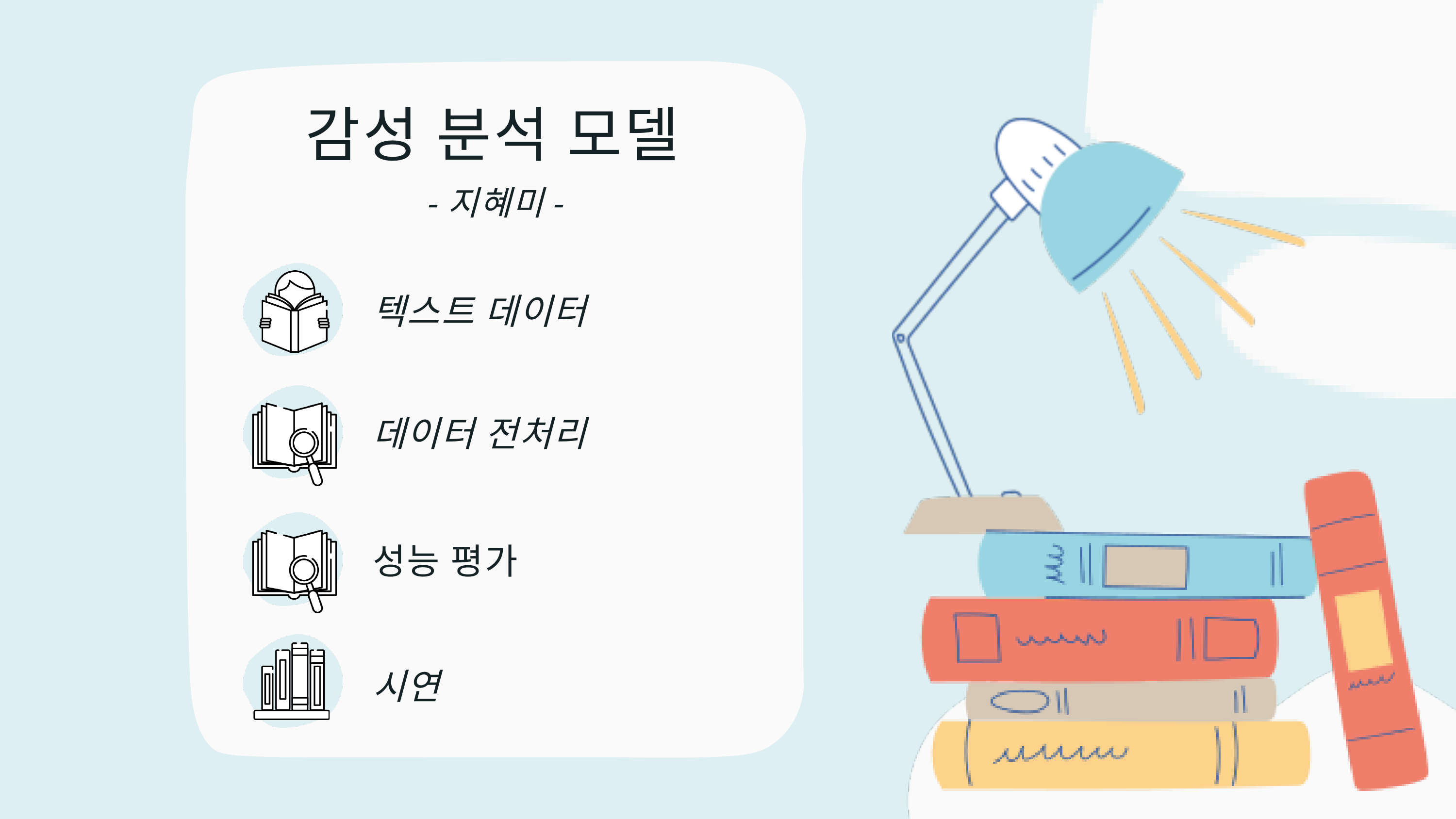

감성 분석 모델

-지혜미-

텍스트 데이터

데이터 전처리

성능 평가

시연